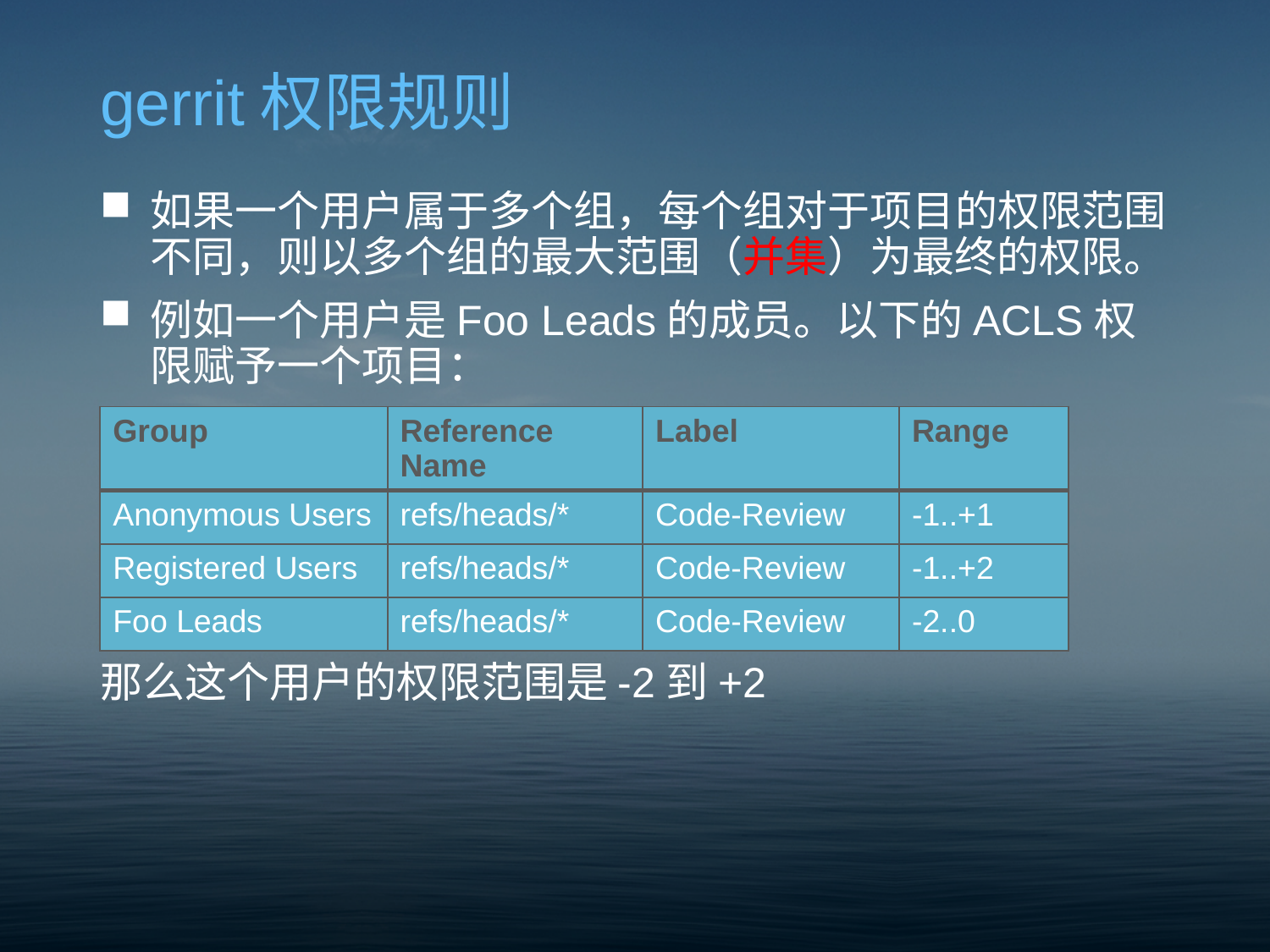

# gerrit权限规则
如果一个用户属于多个组，每个组对于项目的权限范围不同，则以多个组的最大范围（并集）为最终的权限。
例如一个用户是Foo Leads的成员。以下的ACLS权限赋予一个项目：

那么这个用户的权限范围是-2到+2
| Group | Reference Name | Label | Range |
| --- | --- | --- | --- |
| Anonymous Users | refs/heads/\* | Code-Review | -1..+1 |
| Registered Users | refs/heads/\* | Code-Review | -1..+2 |
| Foo Leads | refs/heads/\* | Code-Review | -2..0 |